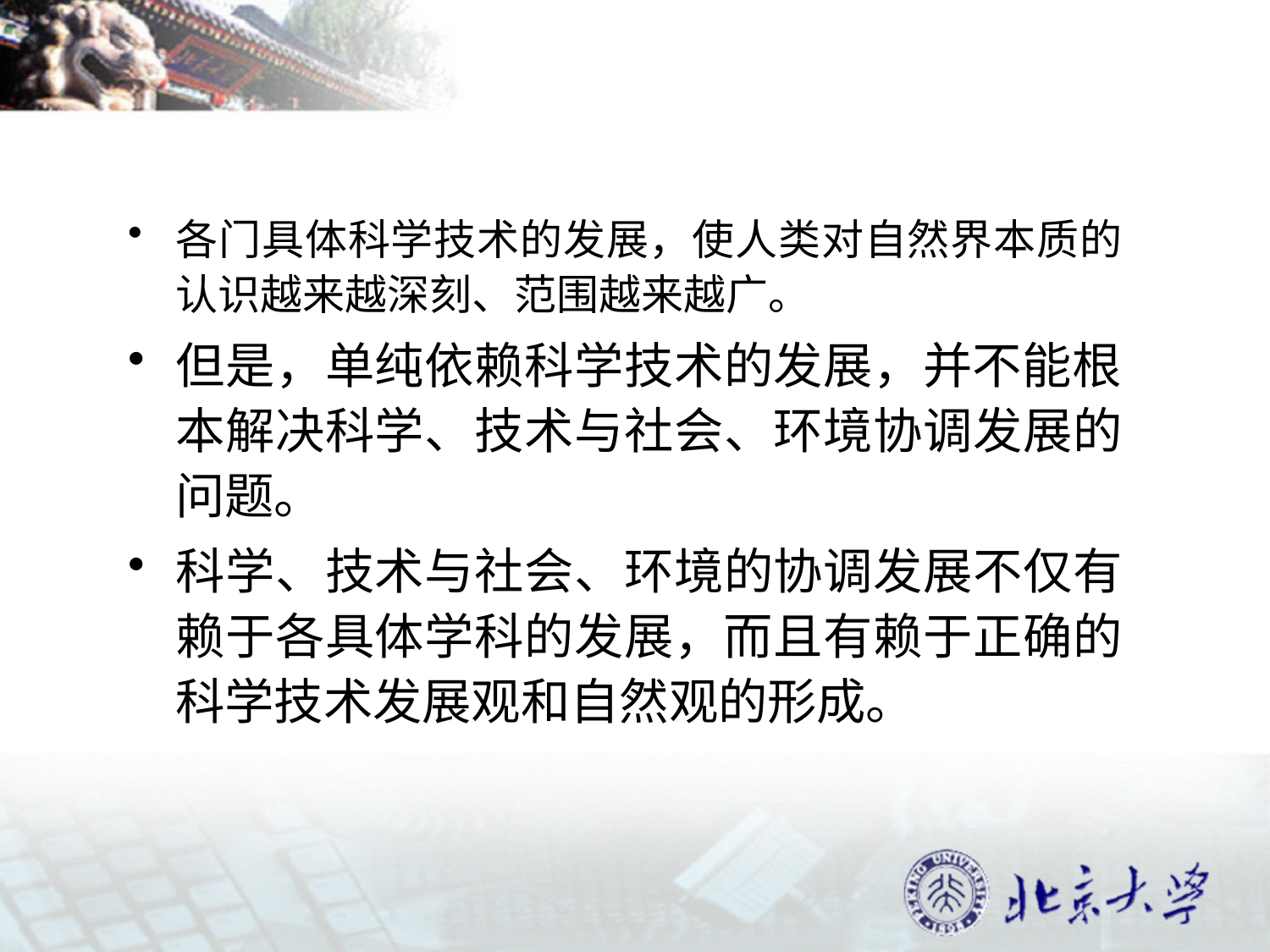

#
各门具体科学技术的发展，使人类对自然界本质的认识越来越深刻、范围越来越广。
但是，单纯依赖科学技术的发展，并不能根本解决科学、技术与社会、环境协调发展的问题。
科学、技术与社会、环境的协调发展不仅有赖于各具体学科的发展，而且有赖于正确的科学技术发展观和自然观的形成。